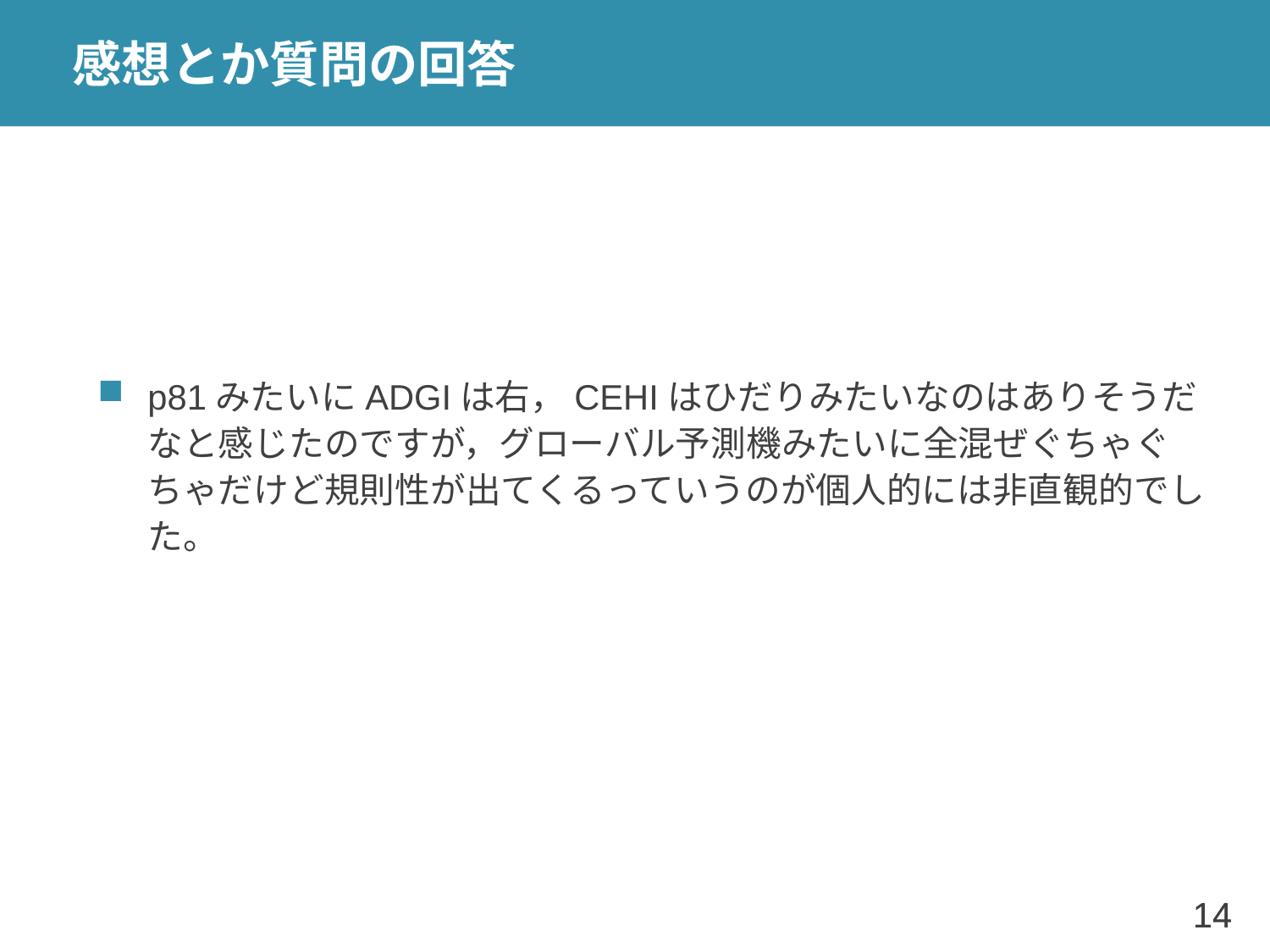

# 感想とか質問の回答
p81みたいにADGIは右，CEHIはひだりみたいなのはありそうだなと感じたのですが，グローバル予測機みたいに全混ぜぐちゃぐちゃだけど規則性が出てくるっていうのが個人的には非直観的でした。